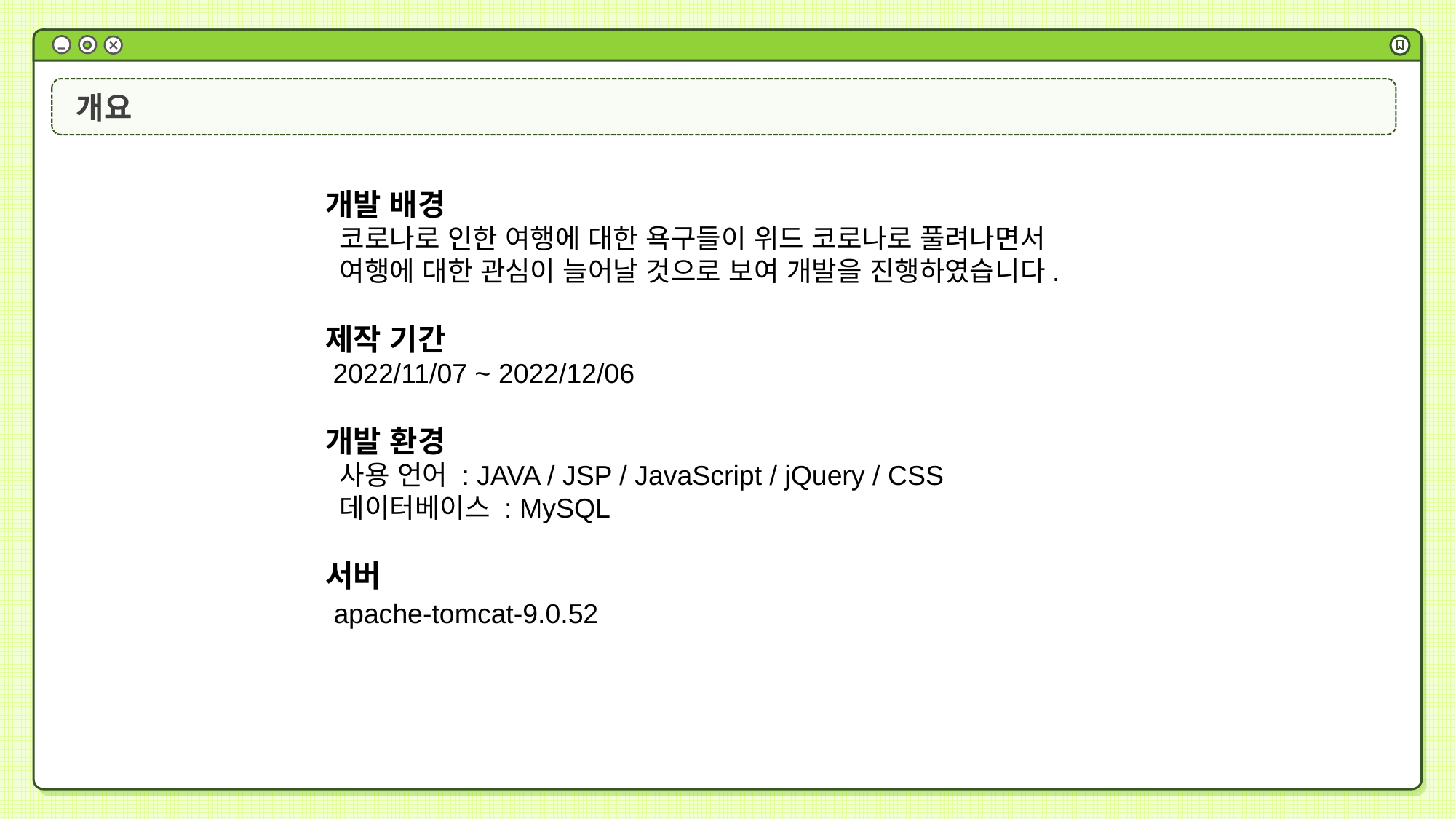

개요
개발 배경
 코로나로 인한 여행에 대한 욕구들이 위드 코로나로 풀려나면서
 여행에 대한 관심이 늘어날 것으로 보여 개발을 진행하였습니다.

제작 기간
 2022/11/07 ~ 2022/12/06

개발 환경
 사용 언어 : JAVA / JSP / JavaScript / jQuery / CSS
 데이터베이스 : MySQL

서버
 apache-tomcat-9.0.52